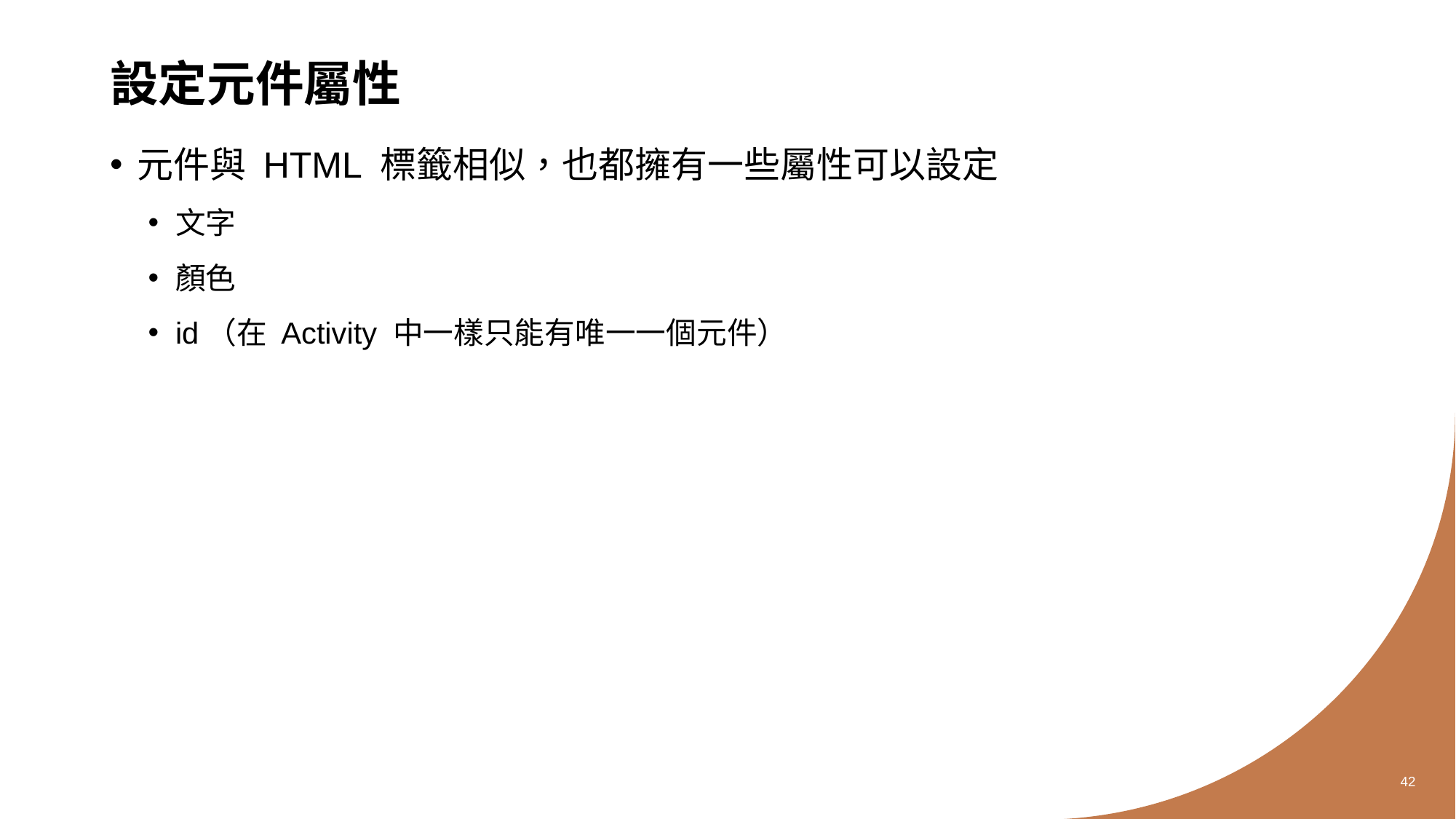

# 設定元件屬性
元件與 HTML 標籤相似，也都擁有一些屬性可以設定
文字
顏色
id（在 Activity 中一樣只能有唯一一個元件）
42